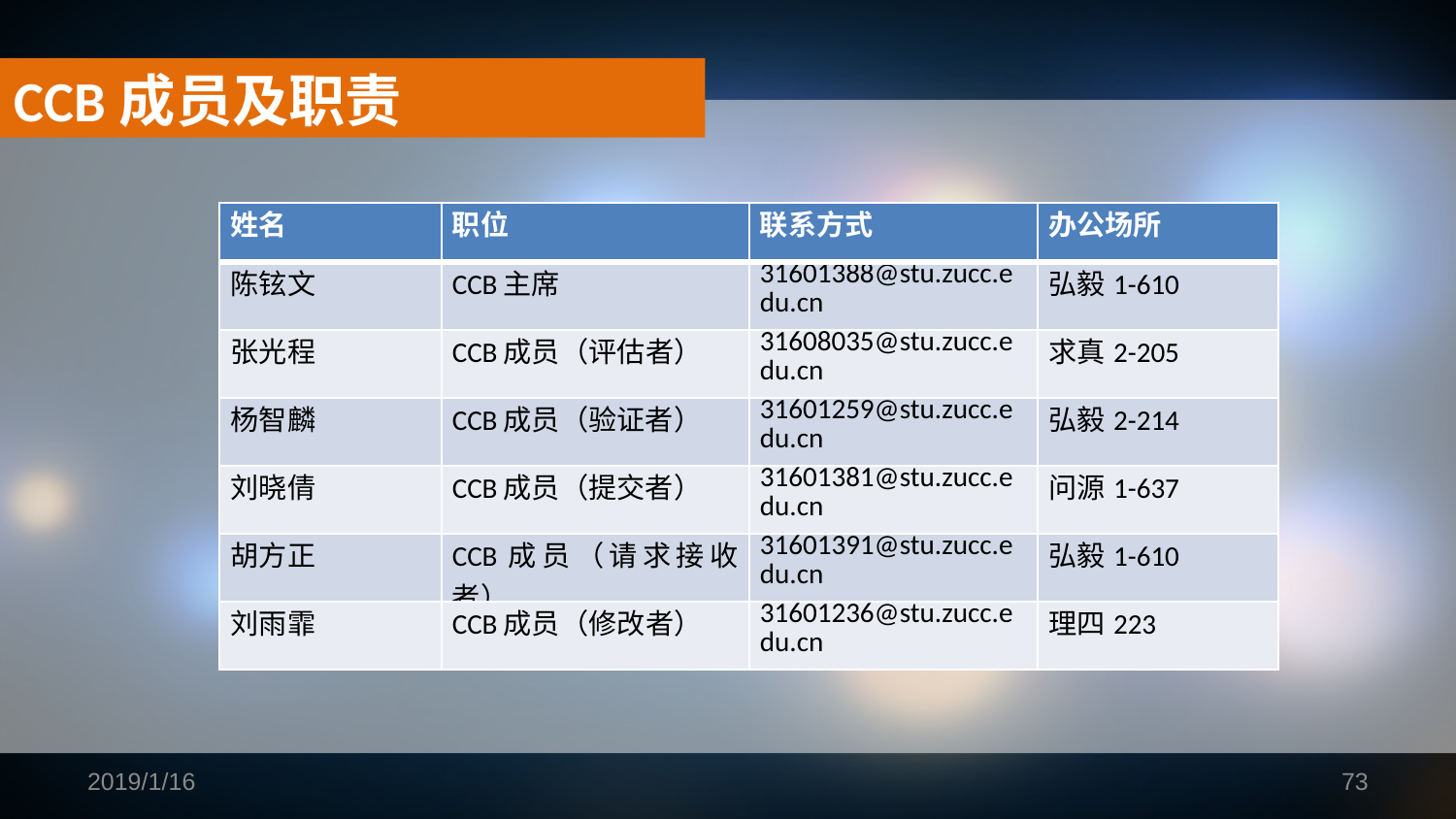

CCB成员及职责

| 姓名 | 职位 | 联系方式 | 办公场所 |
| --- | --- | --- | --- |
| 陈铉文 | CCB主席 | 31601388@stu.zucc.edu.cn | 弘毅1-610 |
| 张光程 | CCB成员（评估者） | 31608035@stu.zucc.edu.cn | 求真2-205 |
| 杨智麟 | CCB成员（验证者） | 31601259@stu.zucc.edu.cn | 弘毅2-214 |
| 刘晓倩 | CCB成员（提交者） | 31601381@stu.zucc.edu.cn | 问源1-637 |
| 胡方正 | CCB成员（请求接收者） | 31601391@stu.zucc.edu.cn | 弘毅1-610 |
| 刘雨霏 | CCB成员（修改者） | 31601236@stu.zucc.edu.cn | 理四223 |
2019/1/16
73